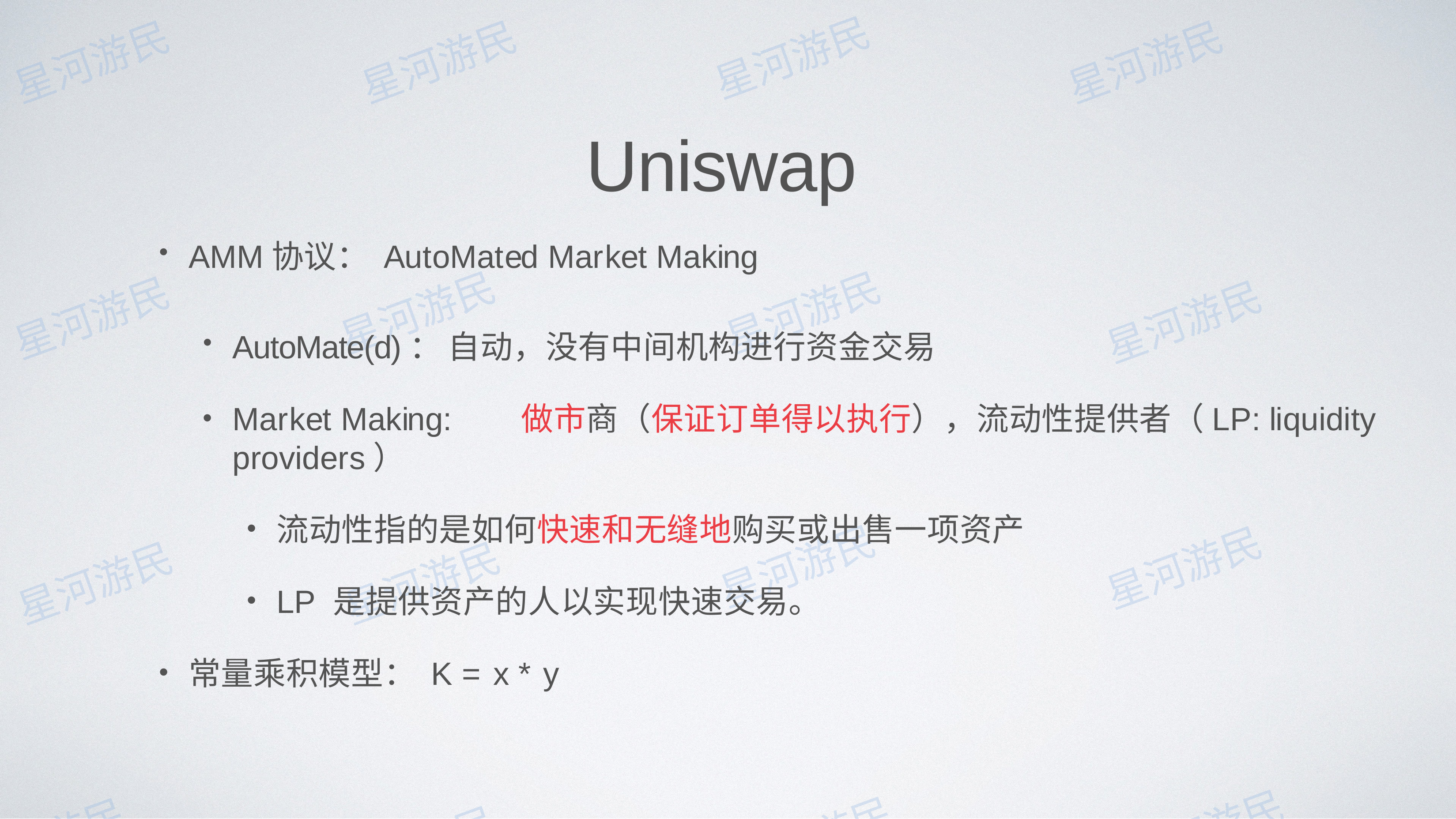

# Uniswap
AMM协议： AutoMated Market Making

AutoMate(d)： ⾃动，没有中间机构进⾏资⾦交易

Market Making:	做市商（保证订单得以执⾏），流动性提供者（LP: liquidity providers）

流动性指的是如何快速和⽆缝地购买或出售⼀项资产

LP 是提供资产的⼈以实现快速交易。

常量乘积模型： K = x * y